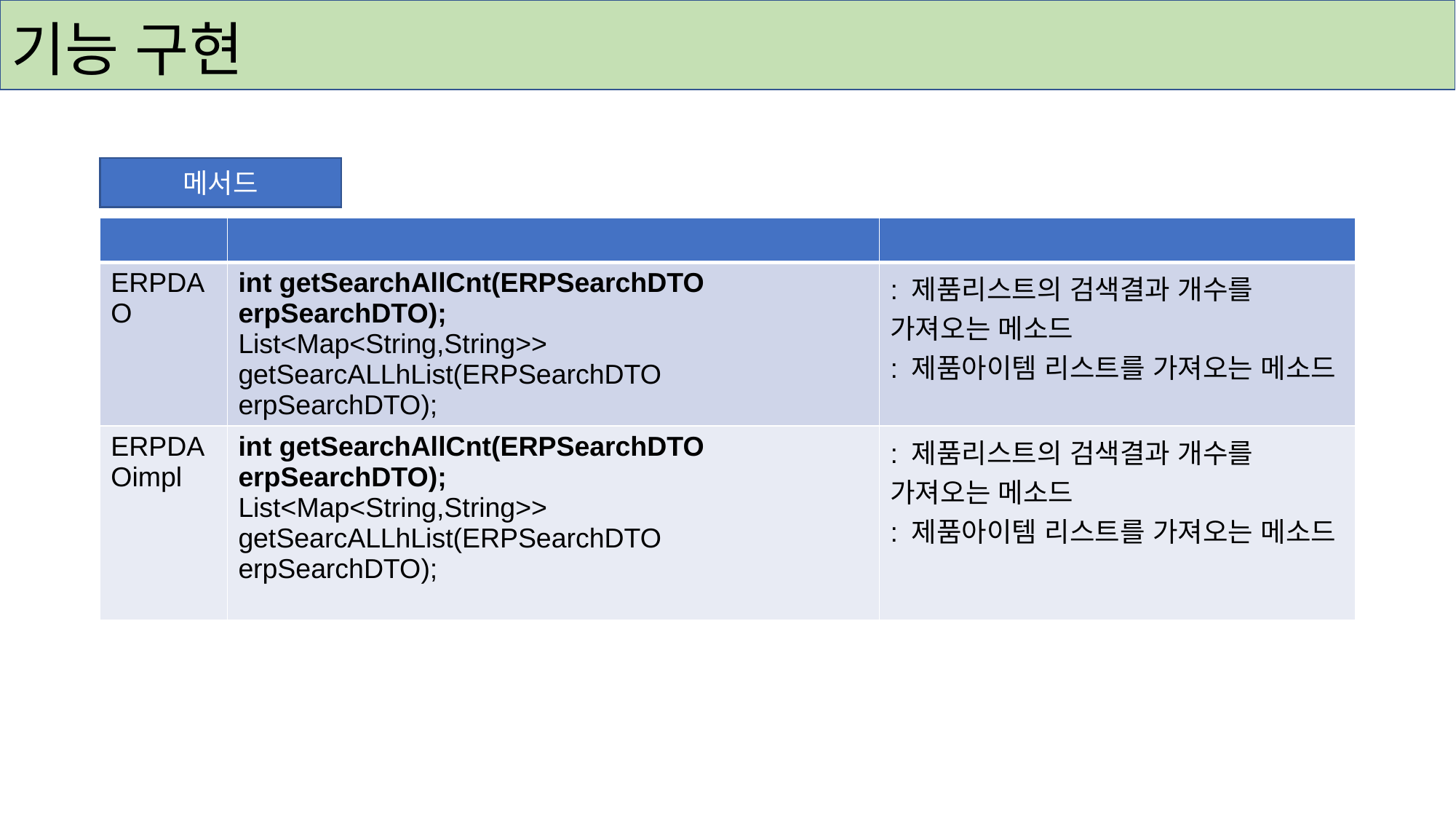

# 기능 구현
메서드
|  |  |  |
| --- | --- | --- |
| ERPDAO | int getSearchAllCnt(ERPSearchDTO erpSearchDTO); List<Map<String,String>> getSearcALLhList(ERPSearchDTO erpSearchDTO); | : 제품리스트의 검색결과 개수를 가져오는 메소드 : 제품아이템 리스트를 가져오는 메소드 |
| ERPDAOimpl | int getSearchAllCnt(ERPSearchDTO erpSearchDTO); List<Map<String,String>> getSearcALLhList(ERPSearchDTO erpSearchDTO); | : 제품리스트의 검색결과 개수를 가져오는 메소드 : 제품아이템 리스트를 가져오는 메소드 |